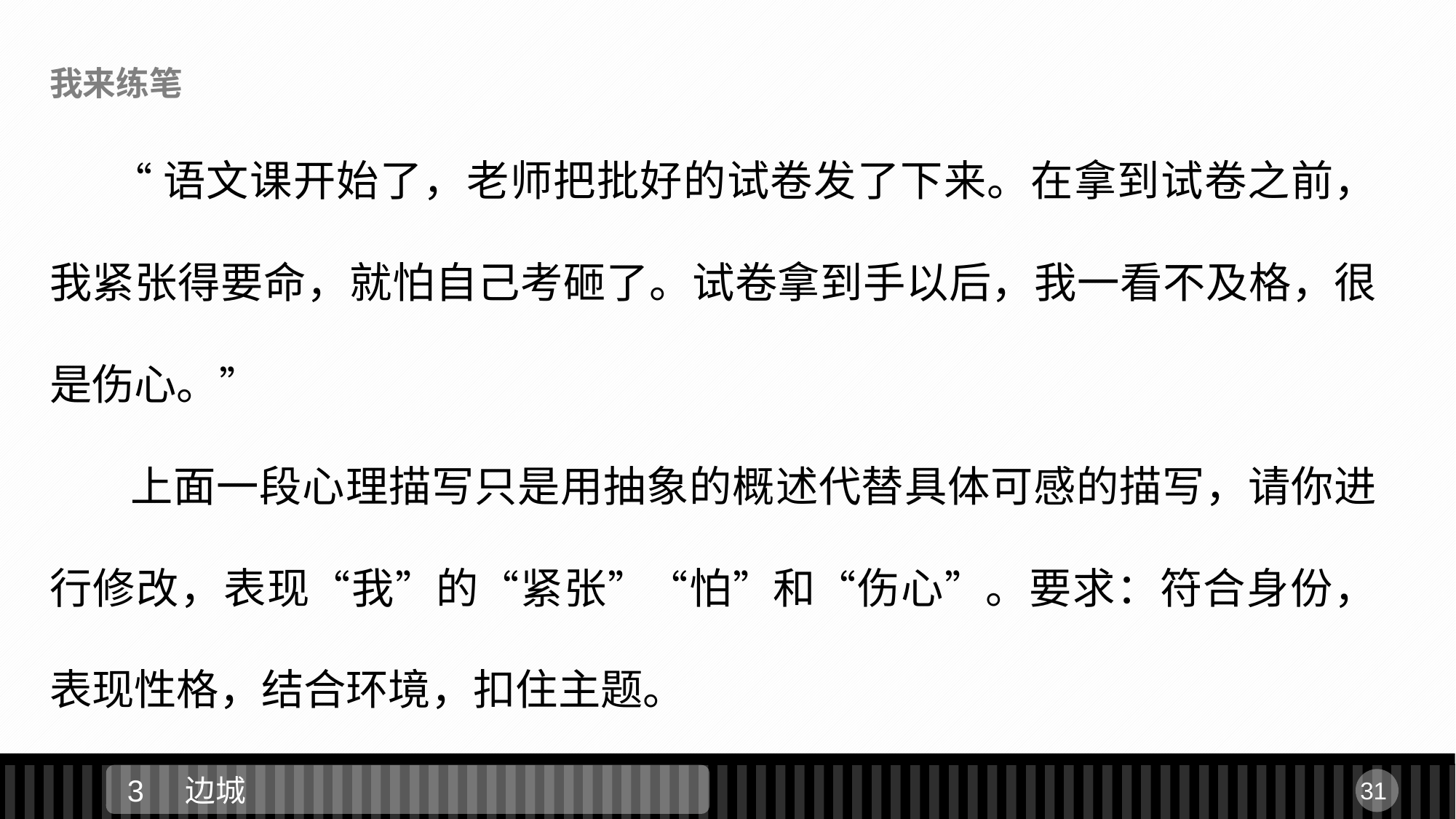

我来练笔
      “语文课开始了，老师把批好的试卷发了下来。在拿到试卷之前，我紧张得要命，就怕自己考砸了。试卷拿到手以后，我一看不及格，很是伤心。”
       上面一段心理描写只是用抽象的概述代替具体可感的描写，请你进行修改，表现“我”的“紧张”“怕”和“伤心”。要求：符合身份，表现性格，结合环境，扣住主题。